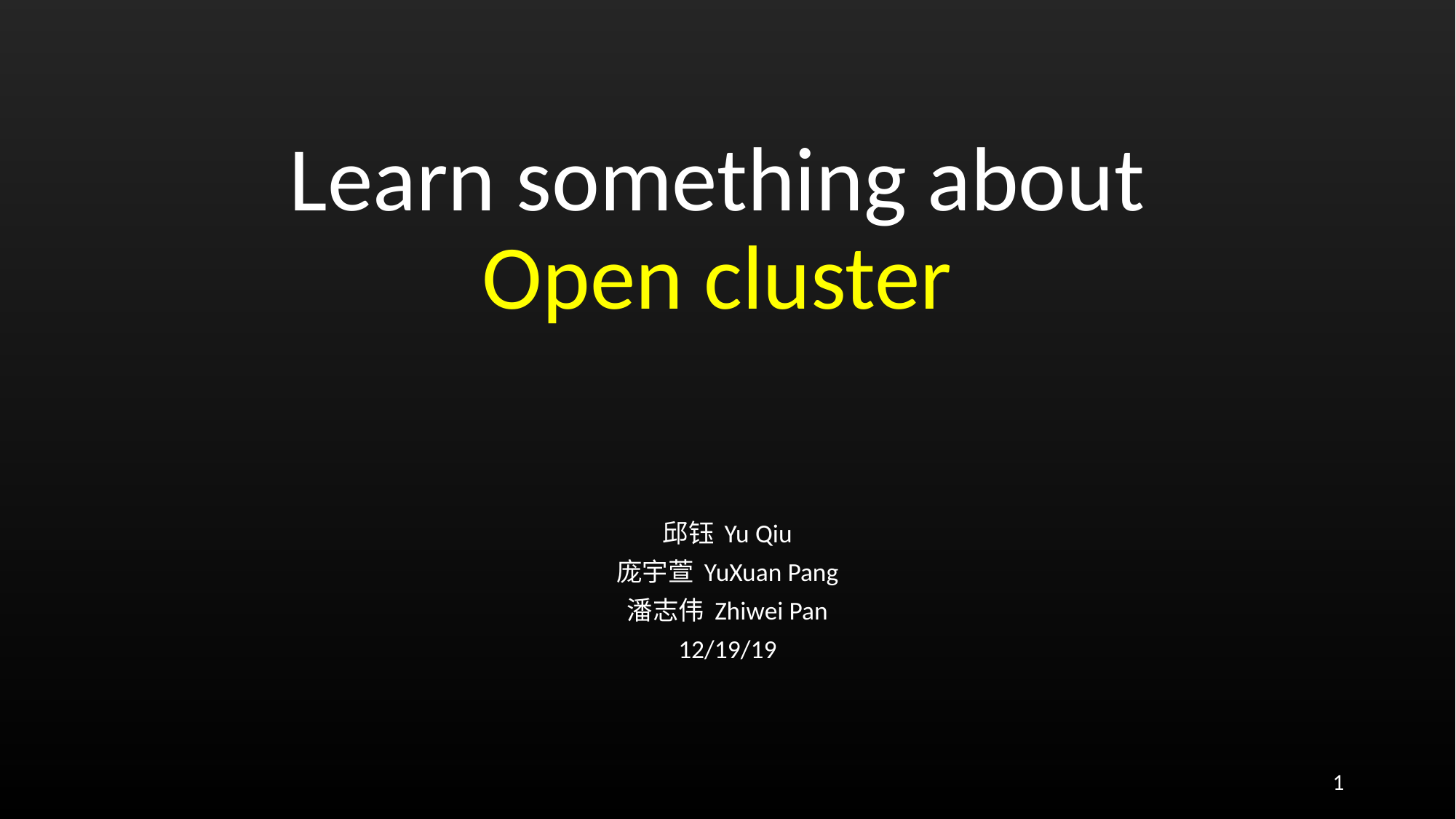

# Learn something about Open cluster

邱钰 Yu Qiu
庞宇萱 YuXuan Pang
潘志伟 Zhiwei Pan
12/19/19
1